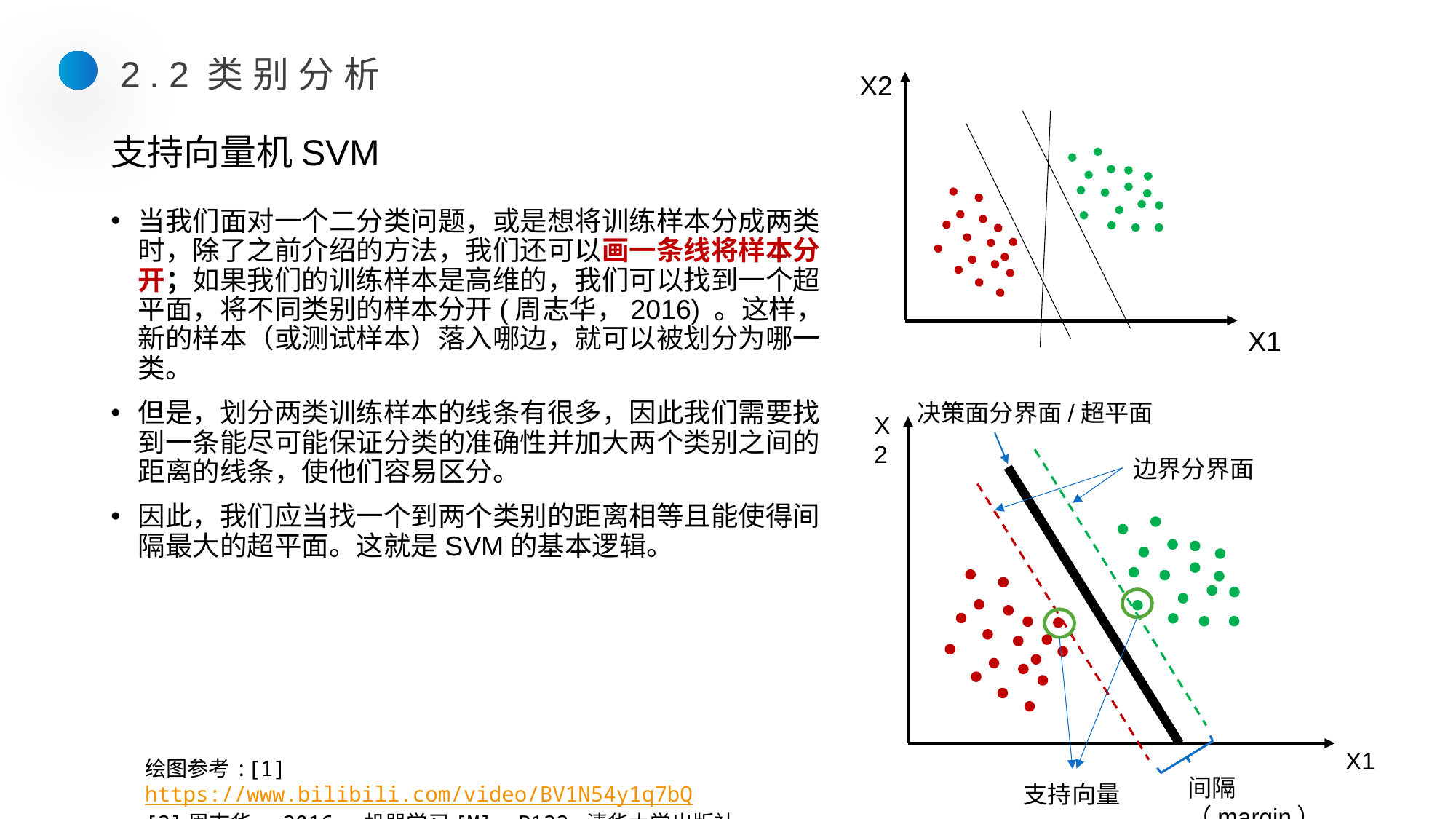

2.2类别分析

X2

X1
# 支持向量机SVM
当我们面对一个二分类问题，或是想将训练样本分成两类时，除了之前介绍的方法，我们还可以画一条线将样本分开；如果我们的训练样本是高维的，我们可以找到一个超平面，将不同类别的样本分开(周志华，2016) 。这样，新的样本（或测试样本）落入哪边，就可以被划分为哪一类。
但是，划分两类训练样本的线条有很多，因此我们需要找到一条能尽可能保证分类的准确性并加大两个类别之间的距离的线条，使他们容易区分。
因此，我们应当找一个到两个类别的距离相等且能使得间隔最大的超平面。这就是SVM的基本逻辑。

决策面分界面/超平面
X2
边界分界面

X1
间隔（margin）
支持向量
绘图参考:[1] https://www.bilibili.com/video/BV1N54y1q7bQ
[2]周志华. 2016. 机器学习[M]. P122.清华大学出版社.